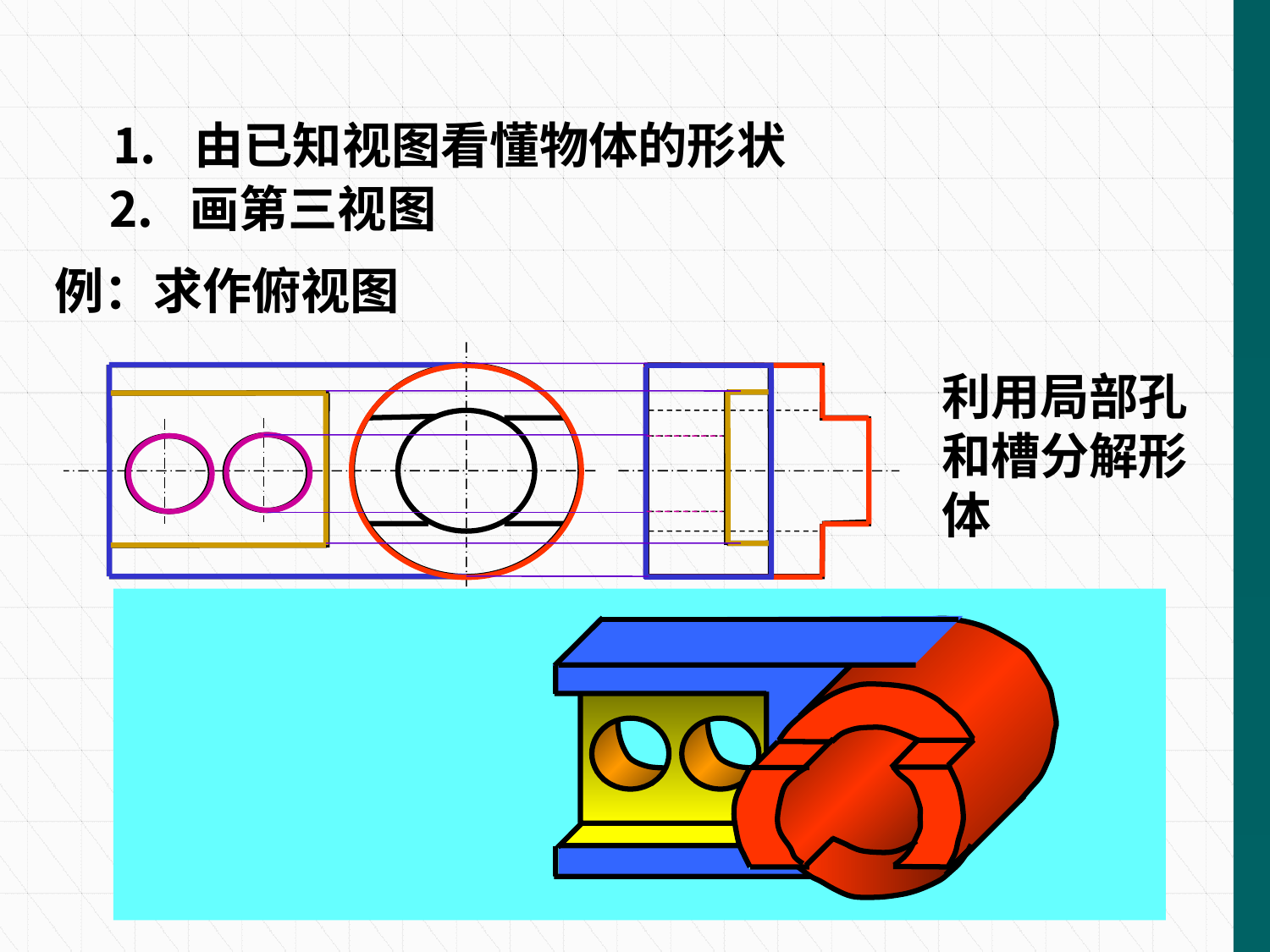

⒈  由已知视图看懂物体的形状
⒉  画第三视图
例：求作俯视图

利用局部孔和槽分解形体